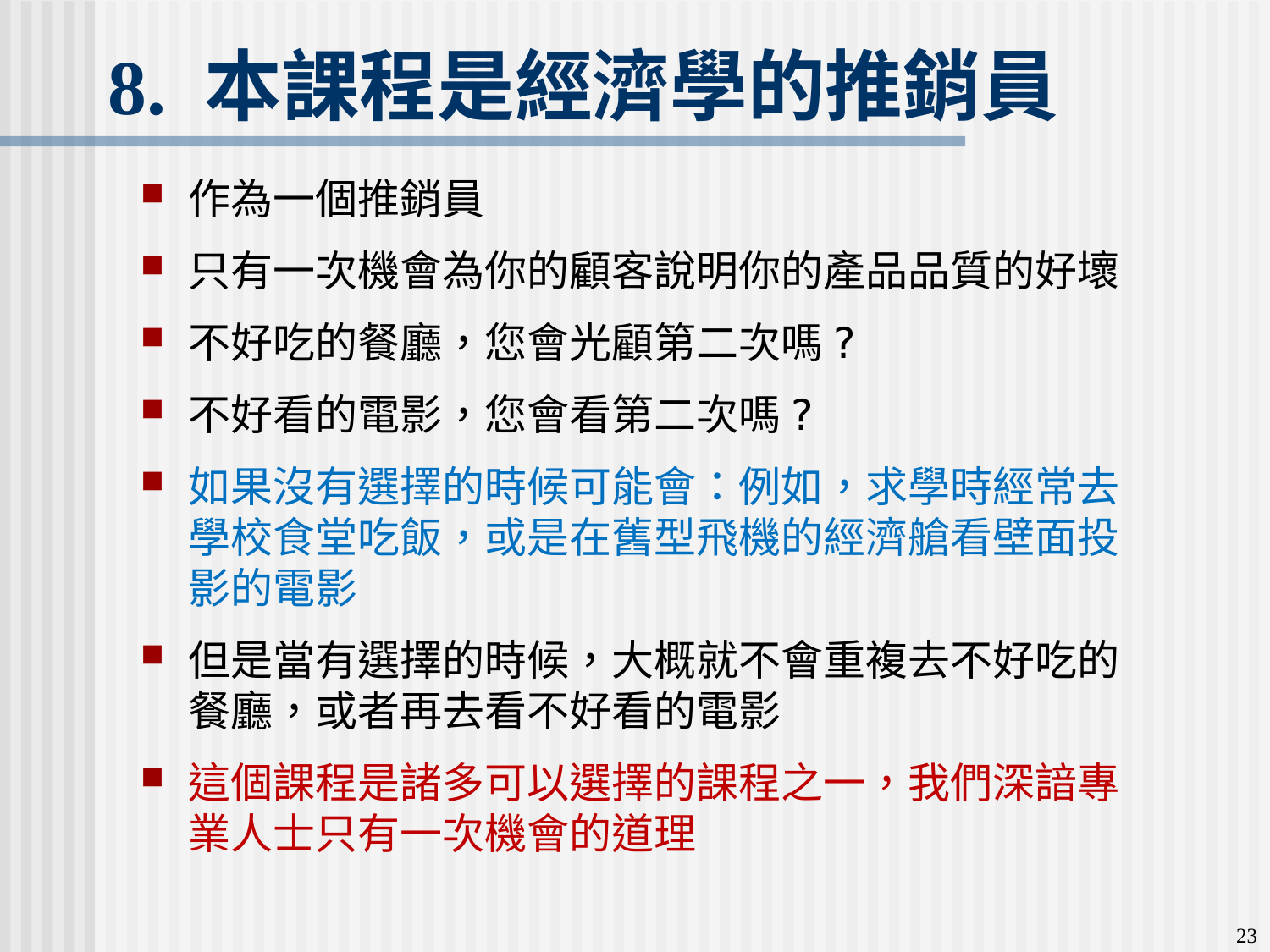

# 8. 本課程是經濟學的推銷員
作為一個推銷員
只有一次機會為你的顧客說明你的產品品質的好壞
不好吃的餐廳，您會光顧第二次嗎?
不好看的電影，您會看第二次嗎?
如果沒有選擇的時候可能會：例如，求學時經常去學校食堂吃飯，或是在舊型飛機的經濟艙看壁面投影的電影
但是當有選擇的時候，大概就不會重複去不好吃的餐廳，或者再去看不好看的電影
這個課程是諸多可以選擇的課程之一，我們深諳專業人士只有一次機會的道理
23